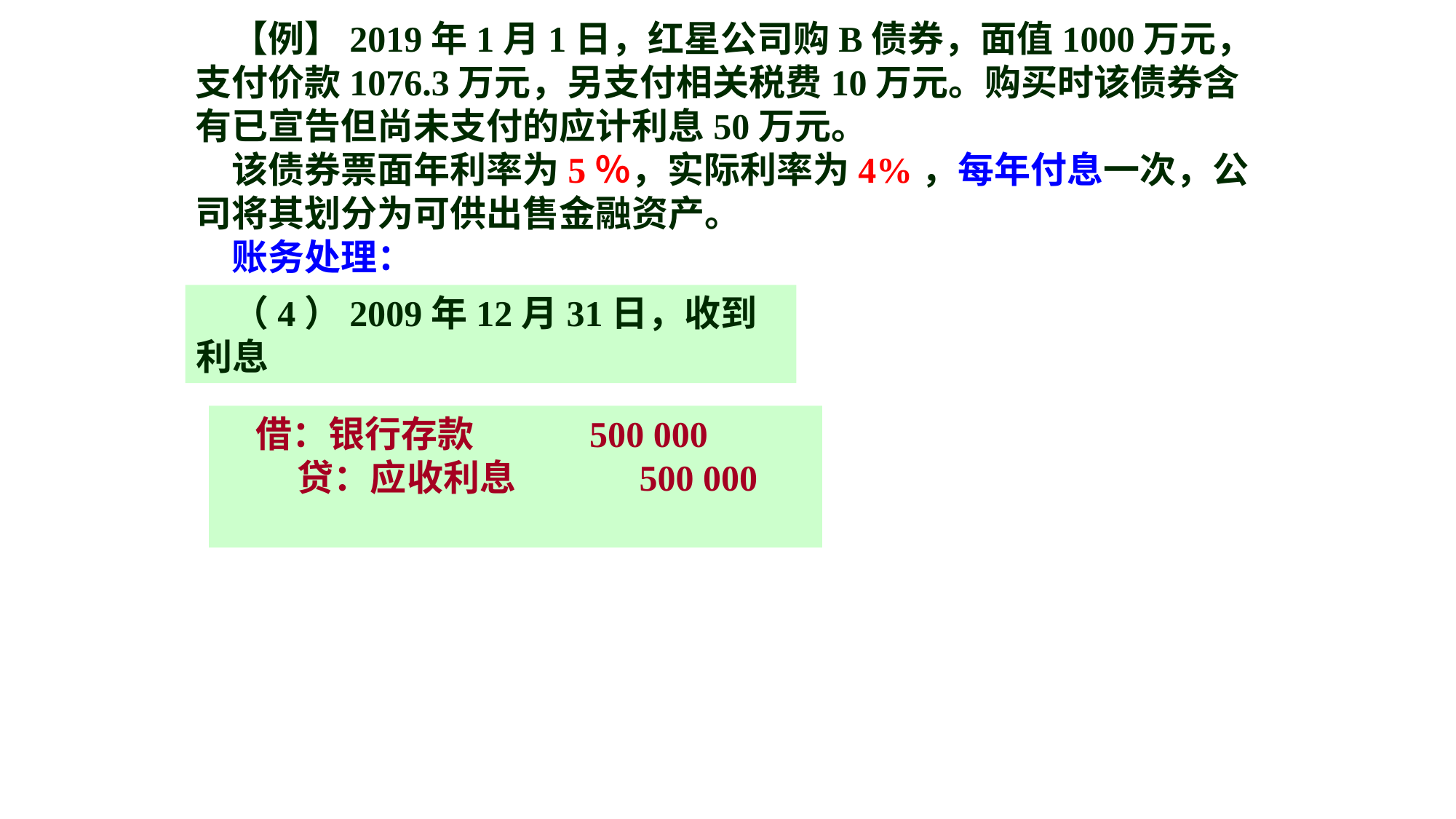

【例】2019年1月1日，红星公司购B债券，面值1000万元，支付价款1076.3万元，另支付相关税费10万元。购买时该债券含有已宣告但尚未支付的应计利息50万元。
该债券票面年利率为5％，实际利率为4%，每年付息一次，公司将其划分为可供出售金融资产。
账务处理：
（4）2009年12月31日，收到利息
借：银行存款             500 000
    贷：应收利息              500 000